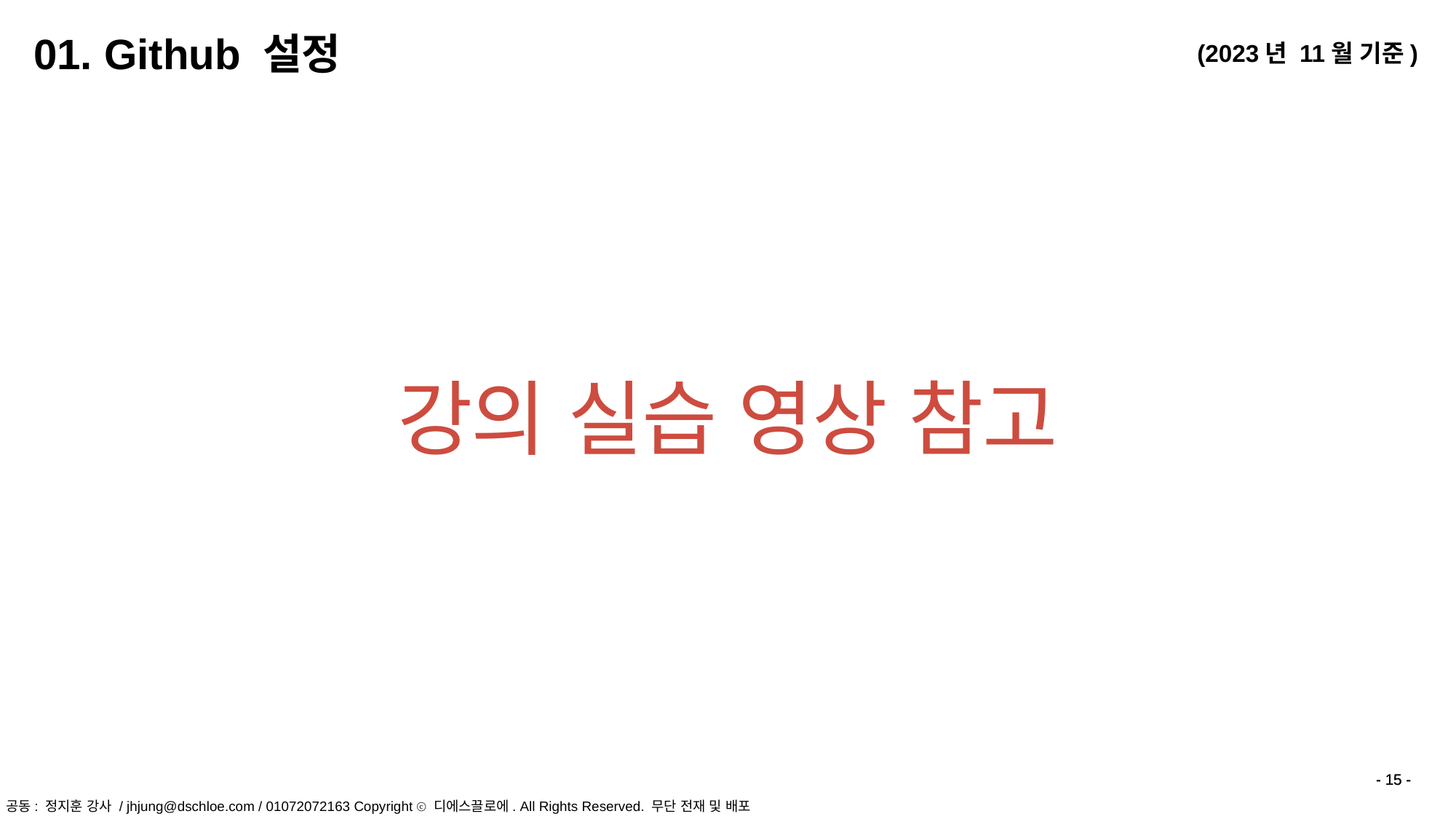

01. Github 설정
강의 실습 영상 참고
- 15 -